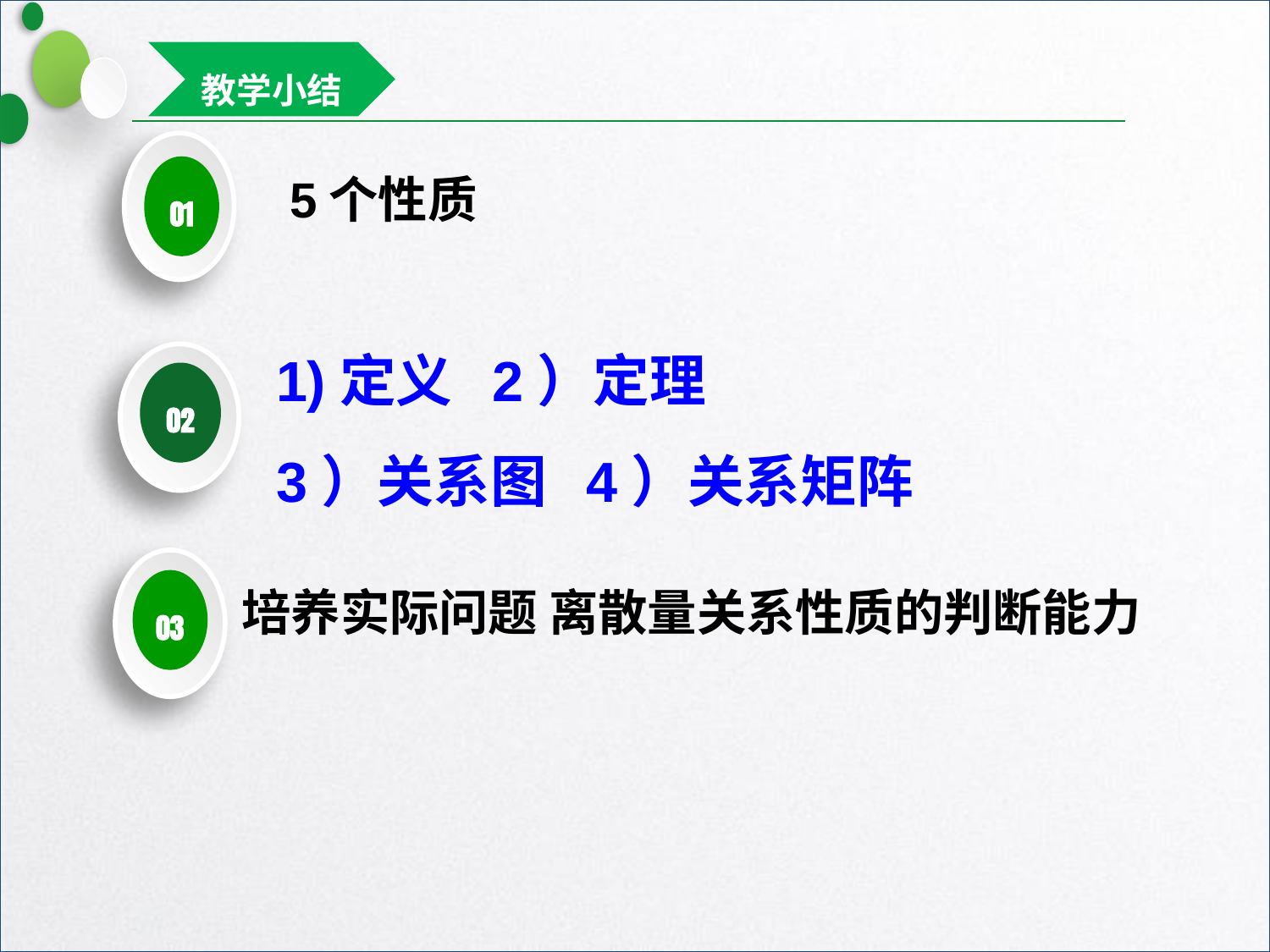

教学小结

01
 5个性质
1)定义  2）定理
3）关系图  4）关系矩阵

02

03
培养实际问题 离散量关系性质的判断能力